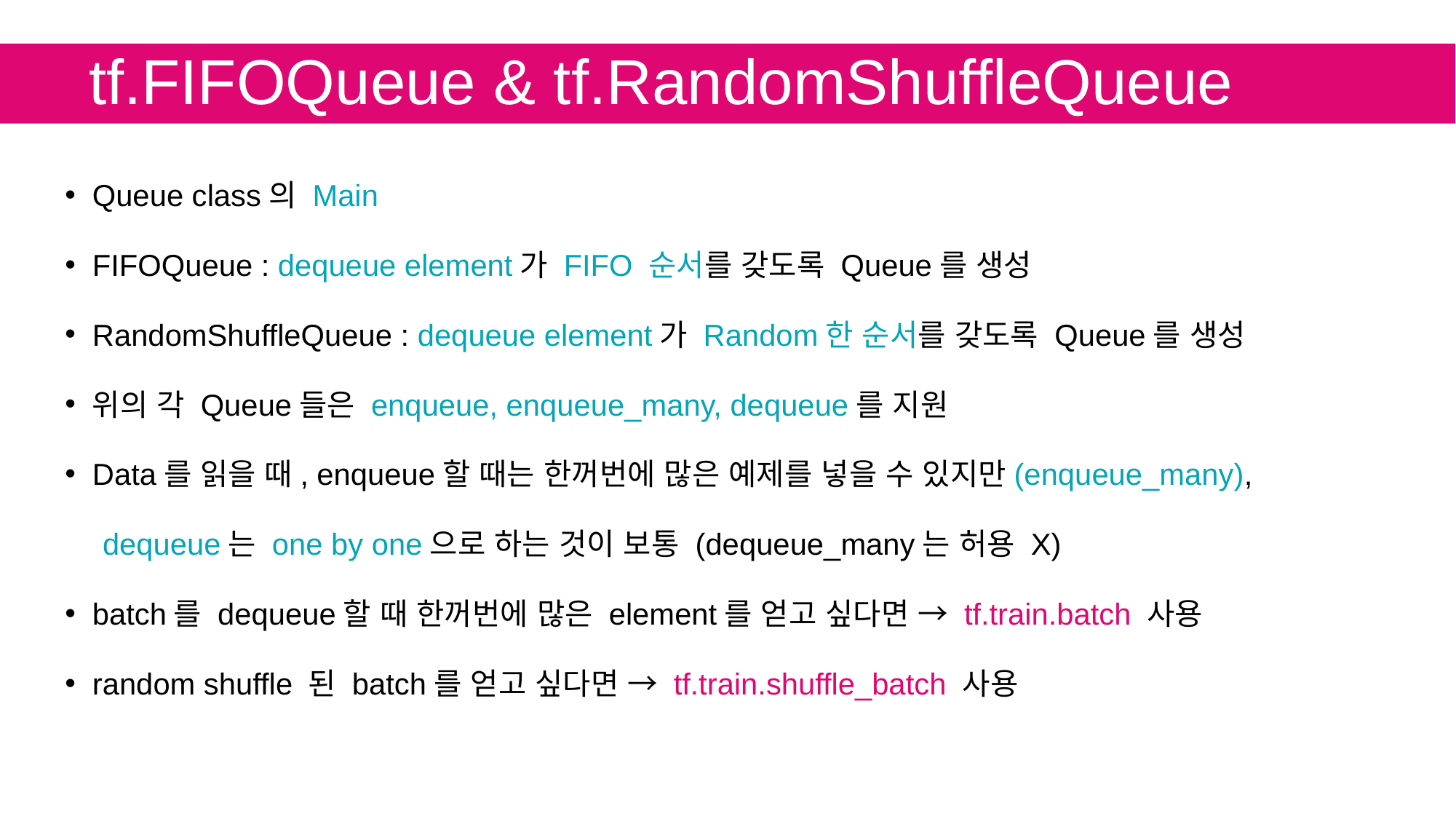

# tf.FIFOQueue & tf.RandomShuffleQueue
Queue class의 Main
FIFOQueue : dequeue element가 FIFO 순서를 갖도록 Queue를 생성
RandomShuffleQueue : dequeue element가 Random한 순서를 갖도록 Queue를 생성
위의 각 Queue들은 enqueue, enqueue_many, dequeue를 지원
Data를 읽을 때, enqueue할 때는 한꺼번에 많은 예제를 넣을 수 있지만(enqueue_many),
　dequeue는 one by one으로 하는 것이 보통 (dequeue_many는 허용 X)
batch를 dequeue할 때 한꺼번에 많은 element를 얻고 싶다면 → tf.train.batch 사용
random shuffle 된 batch를 얻고 싶다면 → tf.train.shuffle_batch 사용